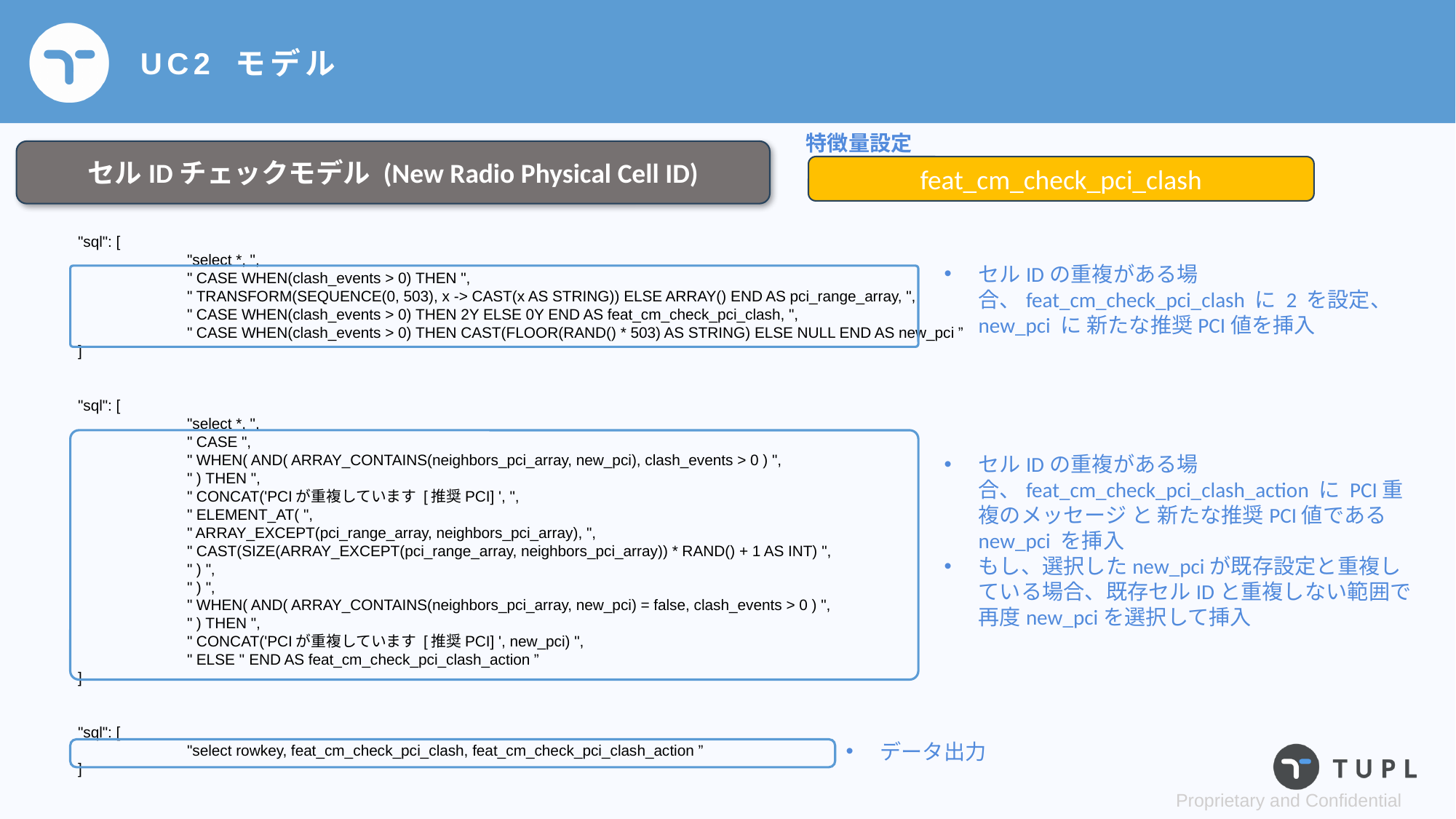

# UC2 モデル
特徴量設定
セルIDチェックモデル (New Radio Physical Cell ID)
feat_cm_check_pci_clash
{
	"sql": [
		"select *, ",
		" CASE WHEN(clash_events > 0) THEN ",
		" TRANSFORM(SEQUENCE(0, 503), x -> CAST(x AS STRING)) ELSE ARRAY() END AS pci_range_array, ",
		" CASE WHEN(clash_events > 0) THEN 2Y ELSE 0Y END AS feat_cm_check_pci_clash, ",
		" CASE WHEN(clash_events > 0) THEN CAST(FLOOR(RAND() * 503) AS STRING) ELSE NULL END AS new_pci ”
	]
},
{
	"sql": [
		"select *, ",
		" CASE ",
		" WHEN( AND( ARRAY_CONTAINS(neighbors_pci_array, new_pci), clash_events > 0 ) ",
		" ) THEN ",
		" CONCAT('PCIが重複しています [推奨PCI] ', ",
		" ELEMENT_AT( ",
		" ARRAY_EXCEPT(pci_range_array, neighbors_pci_array), ",
		" CAST(SIZE(ARRAY_EXCEPT(pci_range_array, neighbors_pci_array)) * RAND() + 1 AS INT) ",
		" ) ",
		" ) ",
		" WHEN( AND( ARRAY_CONTAINS(neighbors_pci_array, new_pci) = false, clash_events > 0 ) ",
		" ) THEN ",
		" CONCAT('PCIが重複しています [推奨PCI] ', new_pci) ",
		" ELSE '' END AS feat_cm_check_pci_clash_action ”
	]
},
{
	"sql": [
		"select rowkey, feat_cm_check_pci_clash, feat_cm_check_pci_clash_action ”
	]
}
]
セルIDの重複がある場合、feat_cm_check_pci_clash に 2 を設定、 new_pci に 新たな推奨PCI値を挿入

セルIDの重複がある場合、feat_cm_check_pci_clash_action に PCI重複のメッセージ と 新たな推奨PCI値である new_pci を挿入
もし、選択したnew_pciが既存設定と重複している場合、既存セルIDと重複しない範囲で再度new_pciを選択して挿入
データ出力